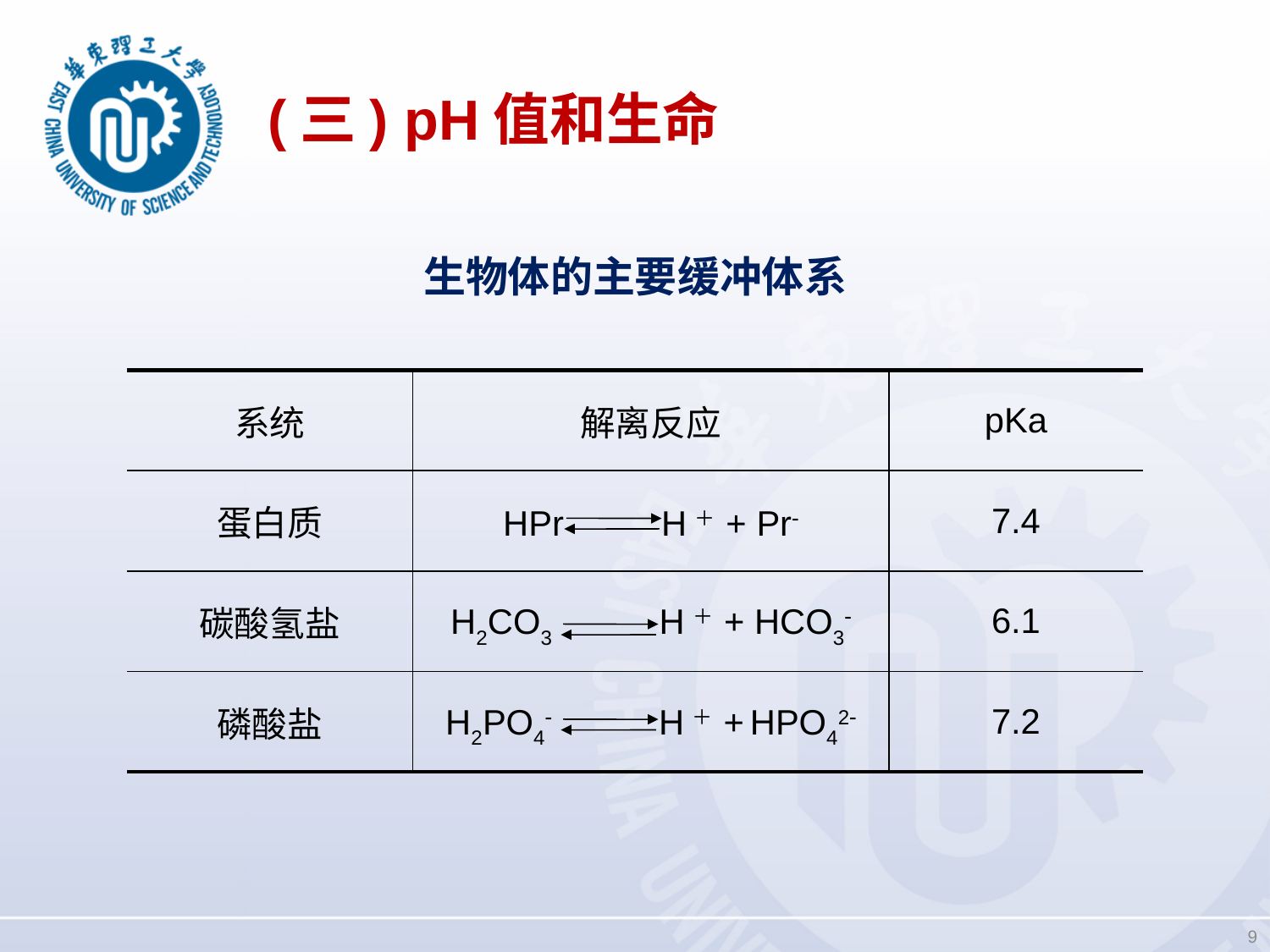

# (三) pH值和生命
生物体的主要缓冲体系
| 系统 | 解离反应 | pKa |
| --- | --- | --- |
| 蛋白质 | HPr H＋ + Pr− | 7.4 |
| 碳酸氢盐 | H2CO3 H＋ + HCO3− | 6.1 |
| 磷酸盐 | H2PO4− H＋ + HPO42− | 7.2 |

9